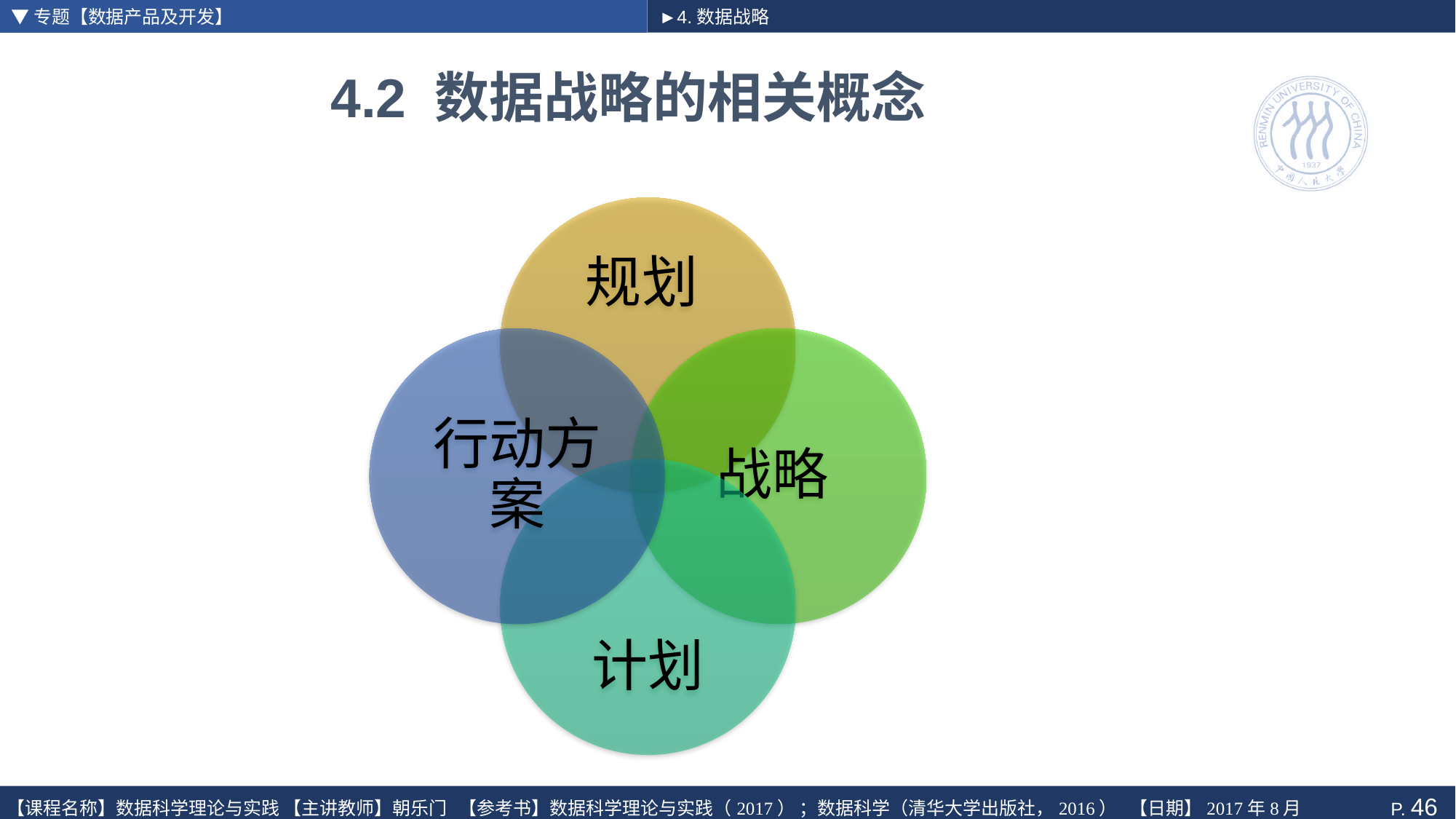

▼专题【数据产品及开发】

►4.数据战略

# 4.2 数据战略的相关概念
规划
战略
计划
行动方案